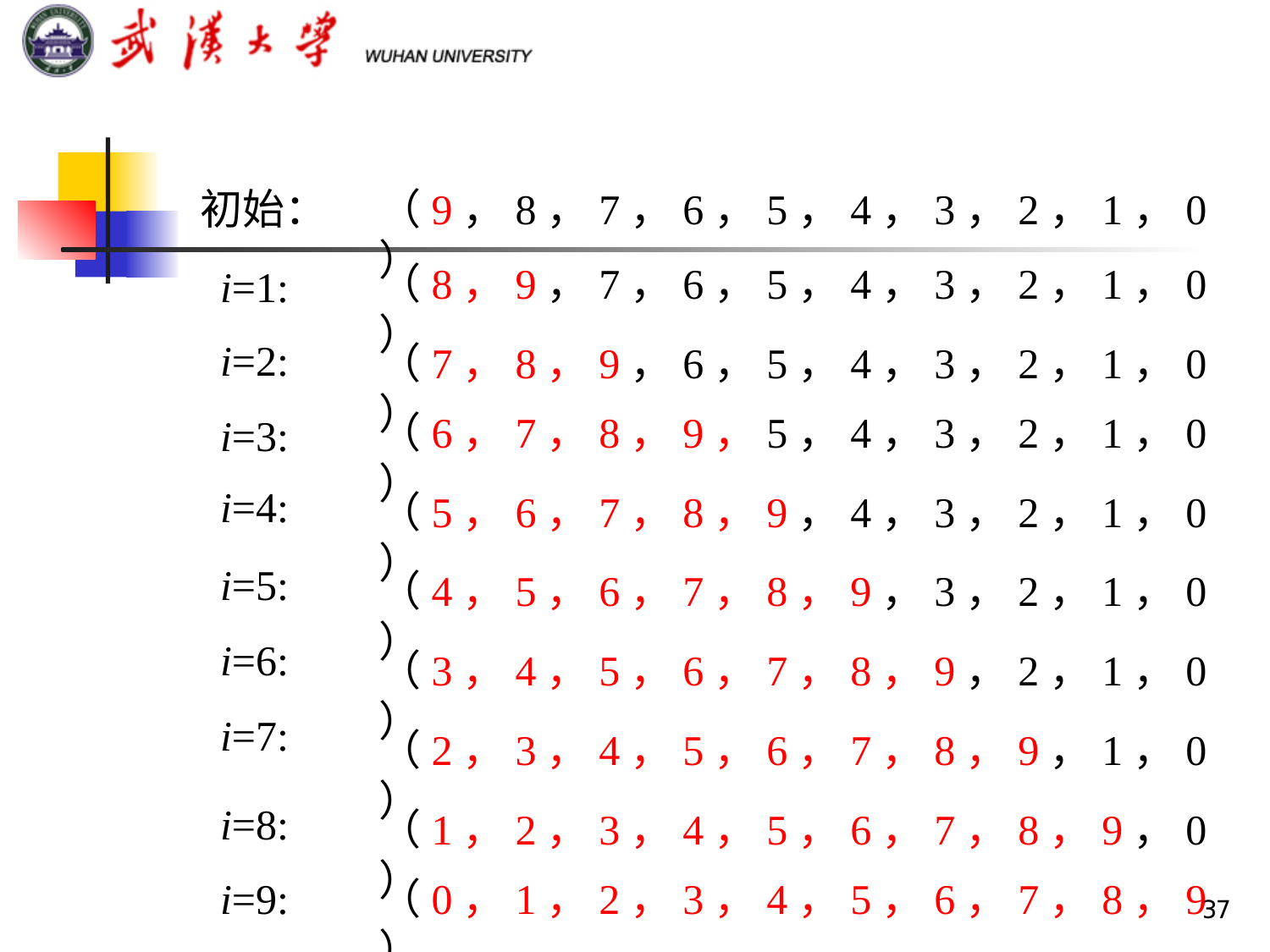

初始：
（9，8，7，6，5，4，3，2，1，0）
（8，9，7，6，5，4，3，2，1，0）
i=1:
i=2:
（7，8，9，6，5，4，3，2，1，0）
（6，7，8，9，5，4，3，2，1，0）
i=3:
i=4:
（5，6，7，8，9，4，3，2，1，0）
i=5:
（4，5，6，7，8，9，3，2，1，0）
i=6:
（3，4，5，6，7，8，9，2，1，0）
i=7:
（2，3，4，5，6，7，8，9，1，0）
i=8:
（1，2，3，4，5，6，7，8，9，0）
i=9:
（0，1，2，3，4，5，6，7，8，9）
37